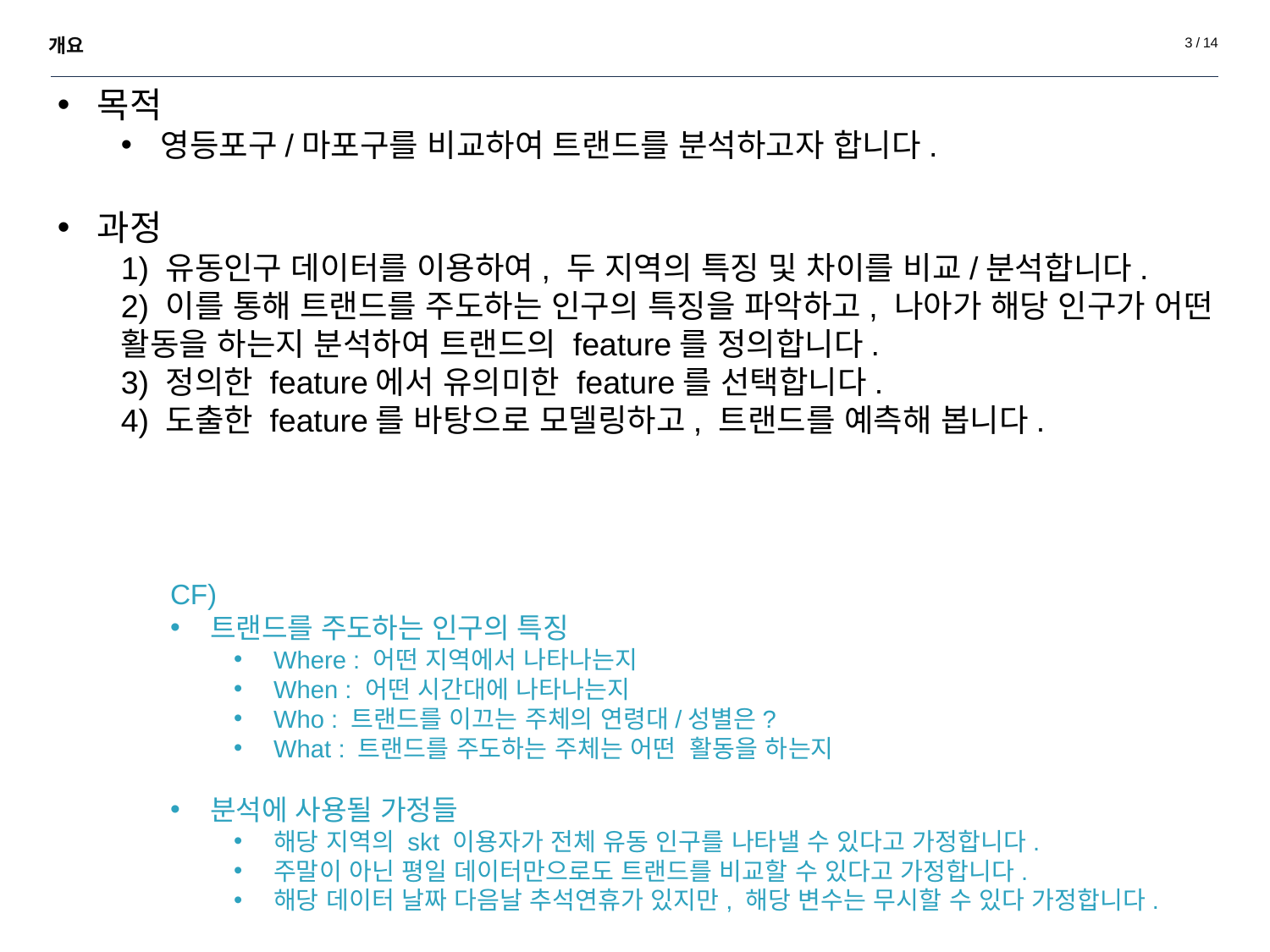

개요
3 / 14
목적
영등포구/마포구를 비교하여 트랜드를 분석하고자 합니다.

과정
1) 유동인구 데이터를 이용하여, 두 지역의 특징 및 차이를 비교/분석합니다.
2) 이를 통해 트랜드를 주도하는 인구의 특징을 파악하고, 나아가 해당 인구가 어떤 활동을 하는지 분석하여 트랜드의 feature를 정의합니다.
3) 정의한 feature에서 유의미한 feature를 선택합니다.
4) 도출한 feature를 바탕으로 모델링하고, 트랜드를 예측해 봅니다.
CF)
트랜드를 주도하는 인구의 특징
Where : 어떤 지역에서 나타나는지
When : 어떤 시간대에 나타나는지
Who : 트랜드를 이끄는 주체의 연령대/성별은?
What : 트랜드를 주도하는 주체는 어떤  활동을 하는지

분석에 사용될 가정들
해당 지역의 skt 이용자가 전체 유동 인구를 나타낼 수 있다고 가정합니다.
주말이 아닌 평일 데이터만으로도 트랜드를 비교할 수 있다고 가정합니다.
해당 데이터 날짜 다음날 추석연휴가 있지만, 해당 변수는 무시할 수 있다 가정합니다.